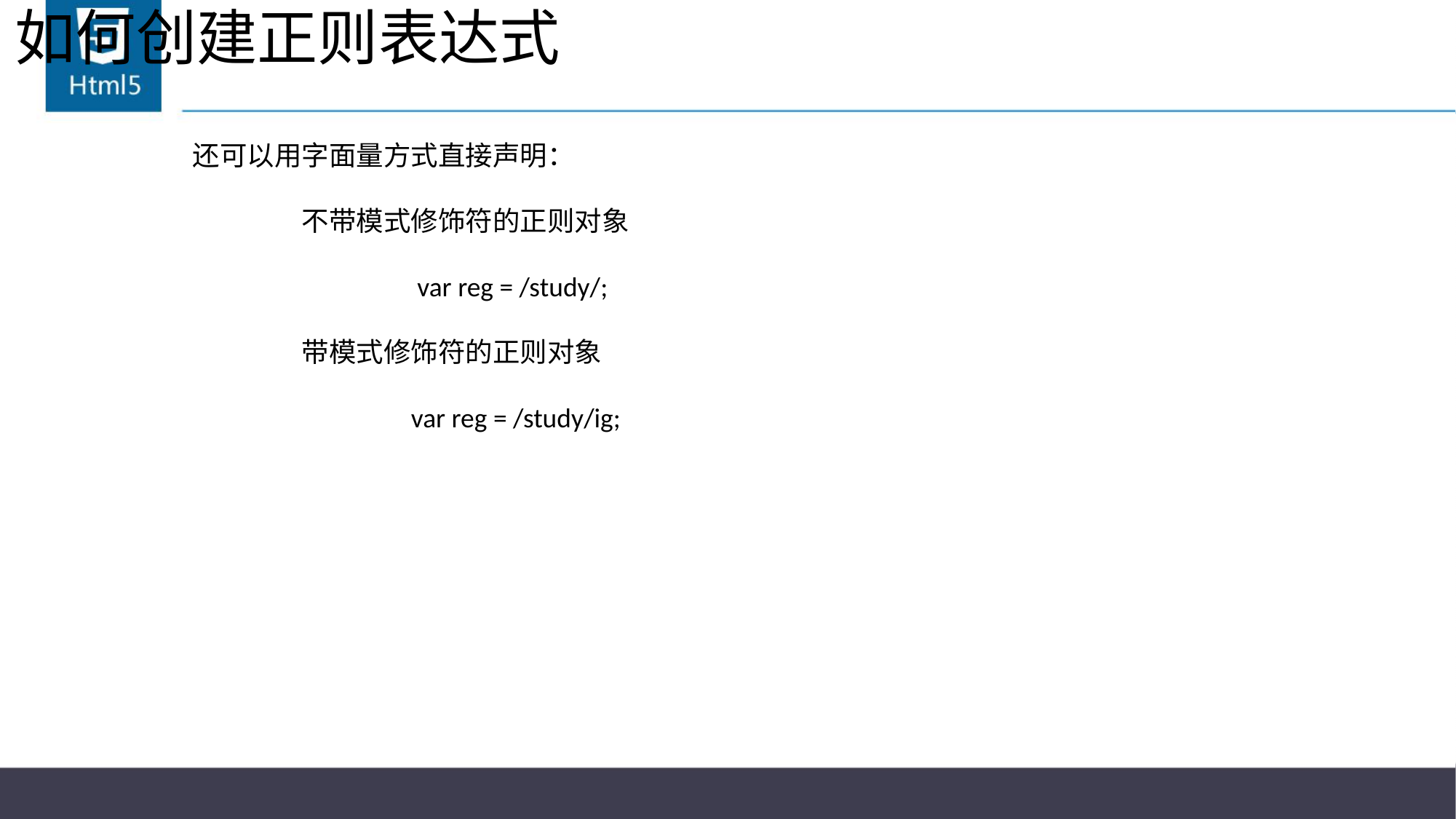

# 如何创建正则表达式
还可以用字面量方式直接声明：

	不带模式修饰符的正则对象

		 var reg = /study/;

	带模式修饰符的正则对象

		var reg = /study/ig;